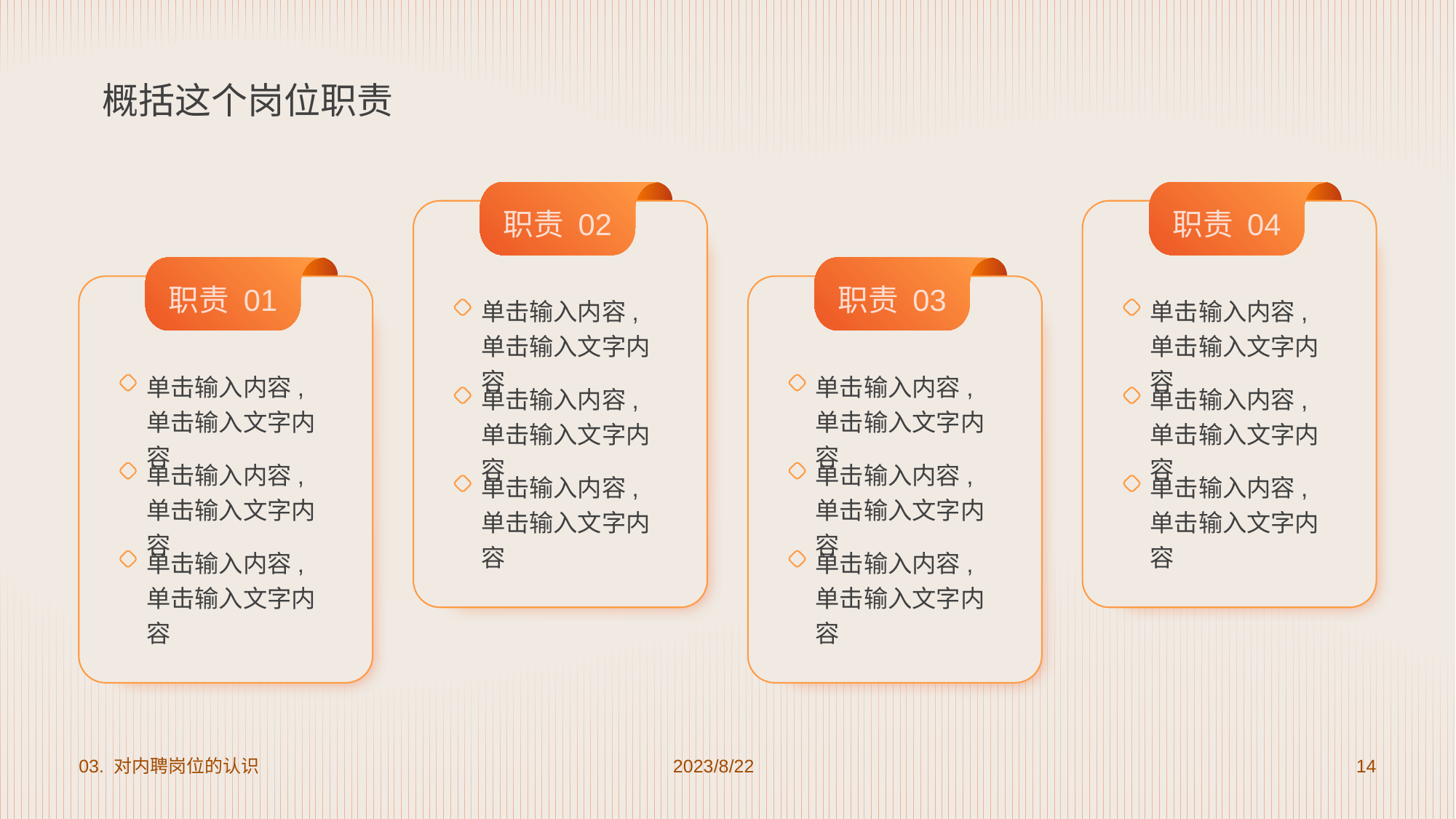

# 概括这个岗位职责

职责 02

单击输入内容,单击输入文字内容

单击输入内容,单击输入文字内容

单击输入内容,单击输入文字内容

职责 04

单击输入内容,单击输入文字内容

单击输入内容,单击输入文字内容

单击输入内容,单击输入文字内容

职责 01

单击输入内容,单击输入文字内容

单击输入内容,单击输入文字内容

单击输入内容,单击输入文字内容

职责 03

单击输入内容,单击输入文字内容

单击输入内容,单击输入文字内容

单击输入内容,单击输入文字内容

03. 对内聘岗位的认识
2023/8/22
14